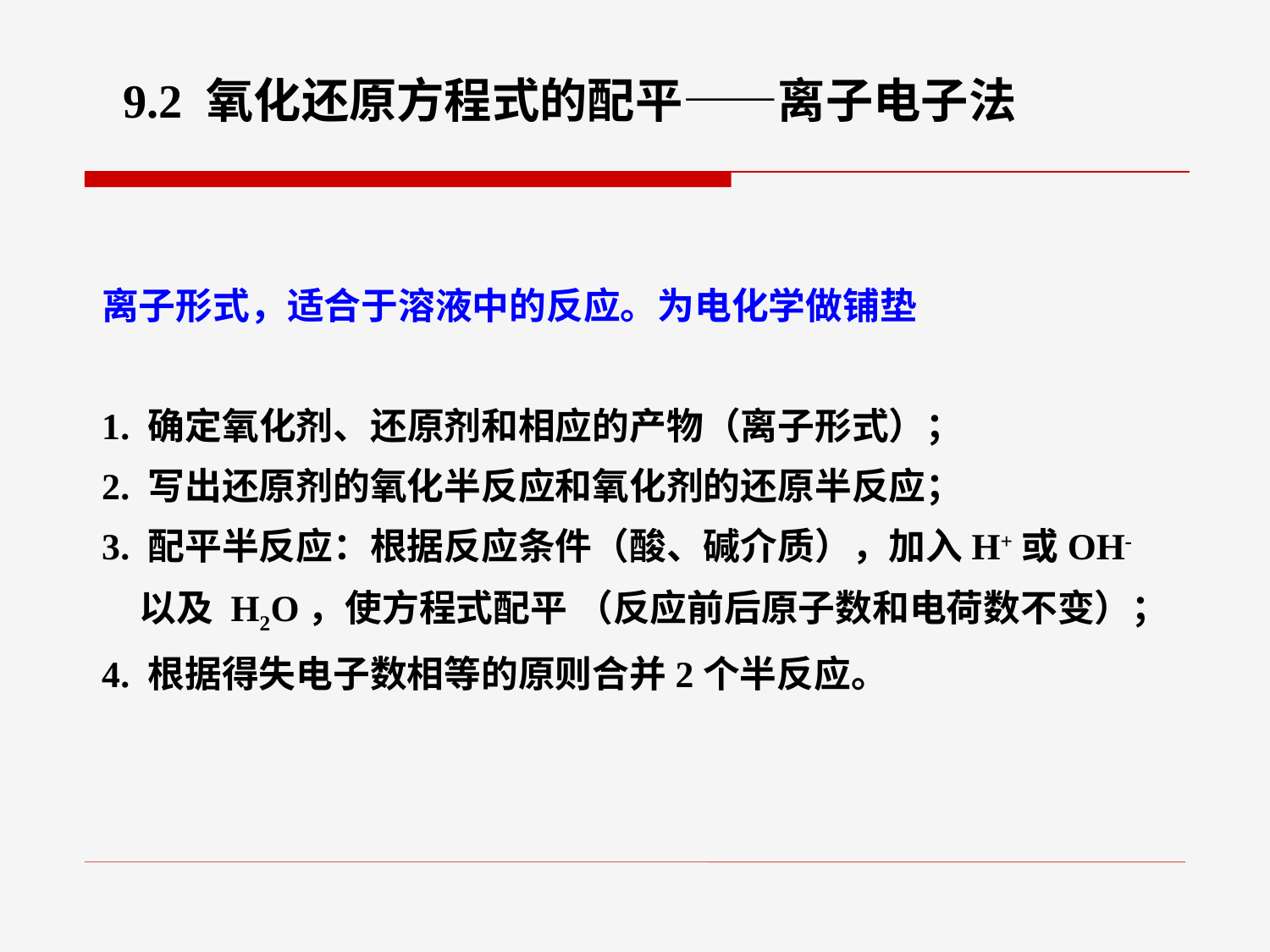

9.2 氧化还原方程式的配平——离子电子法
离子形式，适合于溶液中的反应。为电化学做铺垫

1. 确定氧化剂、还原剂和相应的产物（离子形式）；
2. 写出还原剂的氧化半反应和氧化剂的还原半反应；
3. 配平半反应：根据反应条件（酸、碱介质），加入H+或OH-以及 H2O，使方程式配平 （反应前后原子数和电荷数不变）；
4. 根据得失电子数相等的原则合并2个半反应。